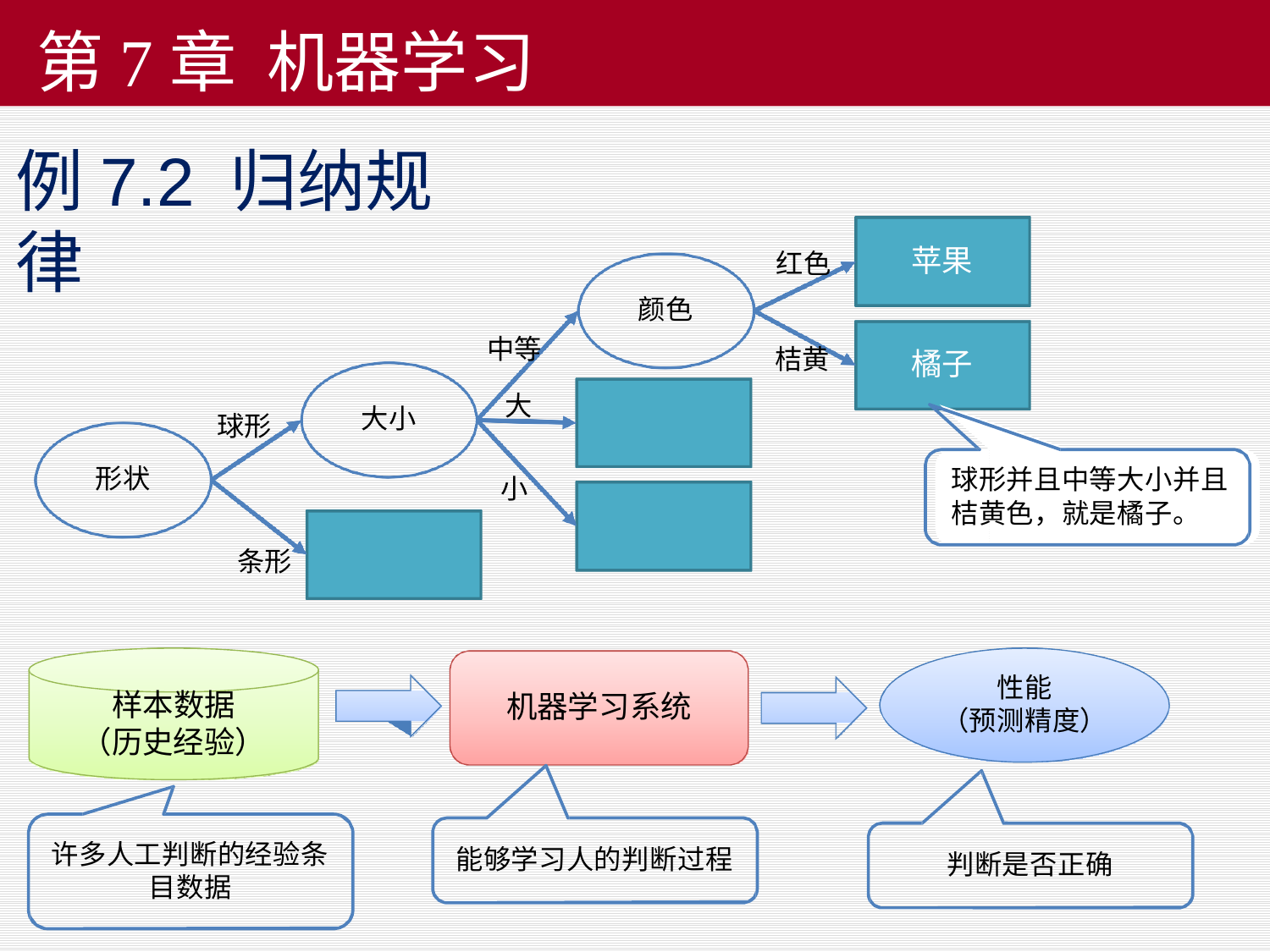

# 第7章  机器学习

例7.2 归纳规律

苹果
红色
颜色
中等
桔黄
橘子
大
大小
西瓜

球形
形状
球形并且中等大小并且 桔黄色，就是橘子。
小
樱桃
香蕉
条形

性能
（预测精度）

样本数据
（历史经验）
机器学习系统

许多人工判断的经验条 目数据
能够学习人的判断过程
判断是否正确
6